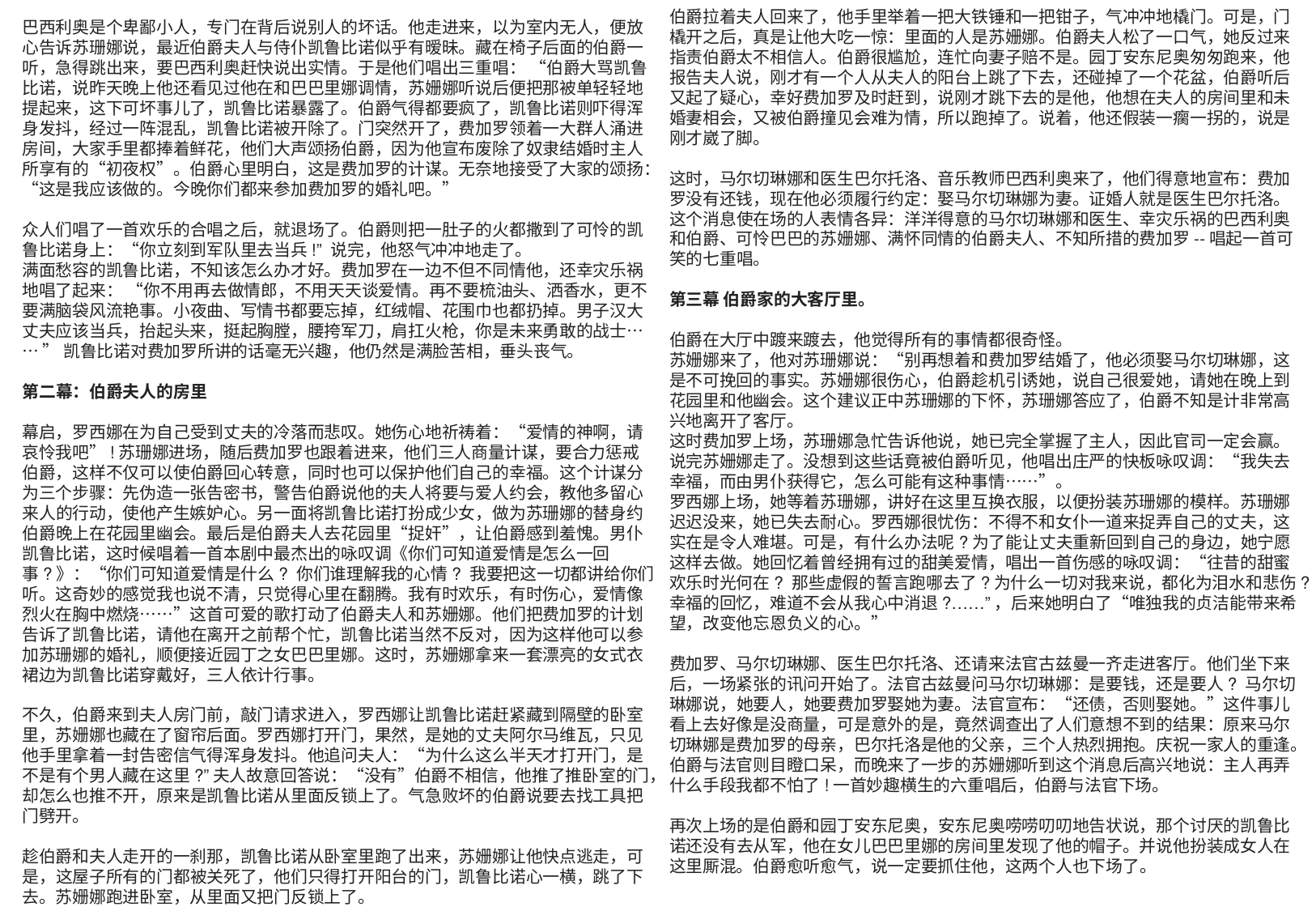

伯爵拉着夫人回来了，他手里举着一把大铁锤和一把钳子，气冲冲地橇门。可是，门橇开之后，真是让他大吃一惊：里面的人是苏姗娜。伯爵夫人松了一口气，她反过来指责伯爵太不相信人。伯爵很尴尬，连忙向妻子赔不是。园丁安东尼奥匆匆跑来，他报告夫人说，刚才有一个人从夫人的阳台上跳了下去，还碰掉了一个花盆，伯爵听后又起了疑心，幸好费加罗及时赶到，说刚才跳下去的是他，他想在夫人的房间里和未婚妻相会，又被伯爵撞见会难为情，所以跑掉了。说着，他还假装一瘸一拐的，说是刚才崴了脚。

这时，马尔切琳娜和医生巴尔托洛、音乐教师巴西利奥来了，他们得意地宣布：费加罗没有还钱，现在他必须履行约定：娶马尔切琳娜为妻。证婚人就是医生巴尔托洛。
这个消息使在场的人表情各异：洋洋得意的马尔切琳娜和医生、幸灾乐祸的巴西利奥和伯爵、可怜巴巴的苏姗娜、满怀同情的伯爵夫人、不知所措的费加罗--唱起一首可笑的七重唱。

第三幕 伯爵家的大客厅里。

伯爵在大厅中踱来踱去，他觉得所有的事情都很奇怪。
苏姗娜来了，他对苏珊娜说：“别再想着和费加罗结婚了，他必须娶马尔切琳娜，这是不可挽回的事实。苏姗娜很伤心，伯爵趁机引诱她，说自己很爱她，请她在晚上到花园里和他幽会。这个建议正中苏珊娜的下怀，苏珊娜答应了，伯爵不知是计非常高兴地离开了客厅。
这时费加罗上场，苏珊娜急忙告诉他说，她已完全掌握了主人，因此官司一定会赢。说完苏姗娜走了。没想到这些话竟被伯爵听见，他唱出庄严的快板咏叹调：“我失去幸福，而由男仆获得它，怎么可能有这种事情……”。
罗西娜上场，她等着苏珊娜，讲好在这里互换衣服，以便扮装苏珊娜的模样。苏珊娜迟迟没来，她已失去耐心。罗西娜很忧伤：不得不和女仆一道来捉弄自己的丈夫，这实在是令人难堪。可是，有什么办法呢?为了能让丈夫重新回到自己的身边，她宁愿这样去做。她回忆着曾经拥有过的甜美爱情，唱出一首伤感的咏叹调：“往昔的甜蜜欢乐时光何在? 那些虚假的誓言跑哪去了?为什么一切对我来说，都化为泪水和悲伤?幸福的回忆，难道不会从我心中消退?……”，后来她明白了“唯独我的贞洁能带来希望，改变他忘恩负义的心。”

费加罗、马尔切琳娜、医生巴尔托洛、还请来法官古兹曼一齐走进客厅。他们坐下来后，一场紧张的讯问开始了。法官古兹曼问马尔切琳娜：是要钱，还是要人? 马尔切琳娜说，她要人，她要费加罗娶她为妻。法官宣布：“还债，否则娶她。”这件事儿看上去好像是没商量，可是意外的是，竟然调查出了人们意想不到的结果：原来马尔切琳娜是费加罗的母亲，巴尔托洛是他的父亲，三个人热烈拥抱。庆祝一家人的重逢。伯爵与法官则目瞪口呆，而晚来了一步的苏姗娜听到这个消息后高兴地说：主人再弄什么手段我都不怕了!一首妙趣横生的六重唱后，伯爵与法官下场。

再次上场的是伯爵和园丁安东尼奥，安东尼奥唠唠叨叨地告状说，那个讨厌的凯鲁比诺还没有去从军，他在女儿巴巴里娜的房间里发现了他的帽子。并说他扮装成女人在这里厮混。伯爵愈听愈气，说一定要抓住他，这两个人也下场了。
巴西利奥是个卑鄙小人，专门在背后说别人的坏话。他走进来，以为室内无人，便放心告诉苏珊娜说，最近伯爵夫人与侍仆凯鲁比诺似乎有暧昧。藏在椅子后面的伯爵一听，急得跳出来，要巴西利奥赶快说出实情。于是他们唱出三重唱： “伯爵大骂凯鲁比诺，说昨天晚上他还看见过他在和巴巴里娜调情，苏姗娜听说后便把那被单轻轻地提起来，这下可坏事儿了，凯鲁比诺暴露了。伯爵气得都要疯了，凯鲁比诺则吓得浑身发抖，经过一阵混乱，凯鲁比诺被开除了。门突然开了，费加罗领着一大群人涌进房间，大家手里都捧着鲜花，他们大声颂扬伯爵，因为他宣布废除了奴隶结婚时主人所享有的“初夜权”。伯爵心里明白，这是费加罗的计谋。无奈地接受了大家的颂扬：“这是我应该做的。今晚你们都来参加费加罗的婚礼吧。”

众人们唱了一首欢乐的合唱之后，就退场了。伯爵则把一肚子的火都撒到了可怜的凯鲁比诺身上：“你立刻到军队里去当兵!” 说完，他怒气冲冲地走了。
满面愁容的凯鲁比诺，不知该怎么办才好。费加罗在一边不但不同情他，还幸灾乐祸地唱了起来： “你不用再去做情郎，不用天天谈爱情。再不要梳油头、洒香水，更不要满脑袋风流艳事。小夜曲、写情书都要忘掉，红绒帽、花围巾也都扔掉。男子汉大丈夫应该当兵，抬起头来，挺起胸膛，腰挎军刀，肩扛火枪，你是未来勇敢的战士…… ” 凯鲁比诺对费加罗所讲的话毫无兴趣，他仍然是满脸苦相，垂头丧气。

第二幕：伯爵夫人的房里

幕启，罗西娜在为自己受到丈夫的冷落而悲叹。她伤心地祈祷着：“爱情的神啊，请哀怜我吧”!苏珊娜进场，随后费加罗也跟着进来，他们三人商量计谋，要合力惩戒伯爵，这样不仅可以使伯爵回心转意，同时也可以保护他们自己的幸福。这个计谋分为三个步骤：先伪造一张告密书，警告伯爵说他的夫人将要与爱人约会，教他多留心来人的行动，使他产生嫉妒心。另一面将凯鲁比诺打扮成少女，做为苏珊娜的替身约伯爵晚上在花园里幽会。最后是伯爵夫人去花园里“捉奸”，让伯爵感到羞愧。男仆凯鲁比诺，这时候唱着一首本剧中最杰出的咏叹调《你们可知道爱情是怎么一回事?》：“你们可知道爱情是什么? 你们谁理解我的心情? 我要把这一切都讲给你们听。这奇妙的感觉我也说不清，只觉得心里在翻腾。我有时欢乐，有时伤心，爱情像烈火在胸中燃烧……”这首可爱的歌打动了伯爵夫人和苏姗娜。他们把费加罗的计划告诉了凯鲁比诺，请他在离开之前帮个忙，凯鲁比诺当然不反对，因为这样他可以参加苏珊娜的婚礼，顺便接近园丁之女巴巴里娜。这时，苏姗娜拿来一套漂亮的女式衣裙边为凯鲁比诺穿戴好，三人依计行事。

不久，伯爵来到夫人房门前，敲门请求进入，罗西娜让凯鲁比诺赶紧藏到隔壁的卧室里，苏姗娜也藏在了窗帘后面。罗西娜打开门，果然，是她的丈夫阿尔马维瓦，只见他手里拿着一封告密信气得浑身发抖。他追问夫人：“为什么这么半天才打开门，是不是有个男人藏在这里?”夫人故意回答说：“没有”伯爵不相信，他推了推卧室的门，却怎么也推不开，原来是凯鲁比诺从里面反锁上了。气急败坏的伯爵说要去找工具把门劈开。

趁伯爵和夫人走开的一刹那，凯鲁比诺从卧室里跑了出来，苏姗娜让他快点逃走，可是，这屋子所有的门都被关死了，他们只得打开阳台的门，凯鲁比诺心一横，跳了下去。苏姗娜跑进卧室，从里面又把门反锁上了。